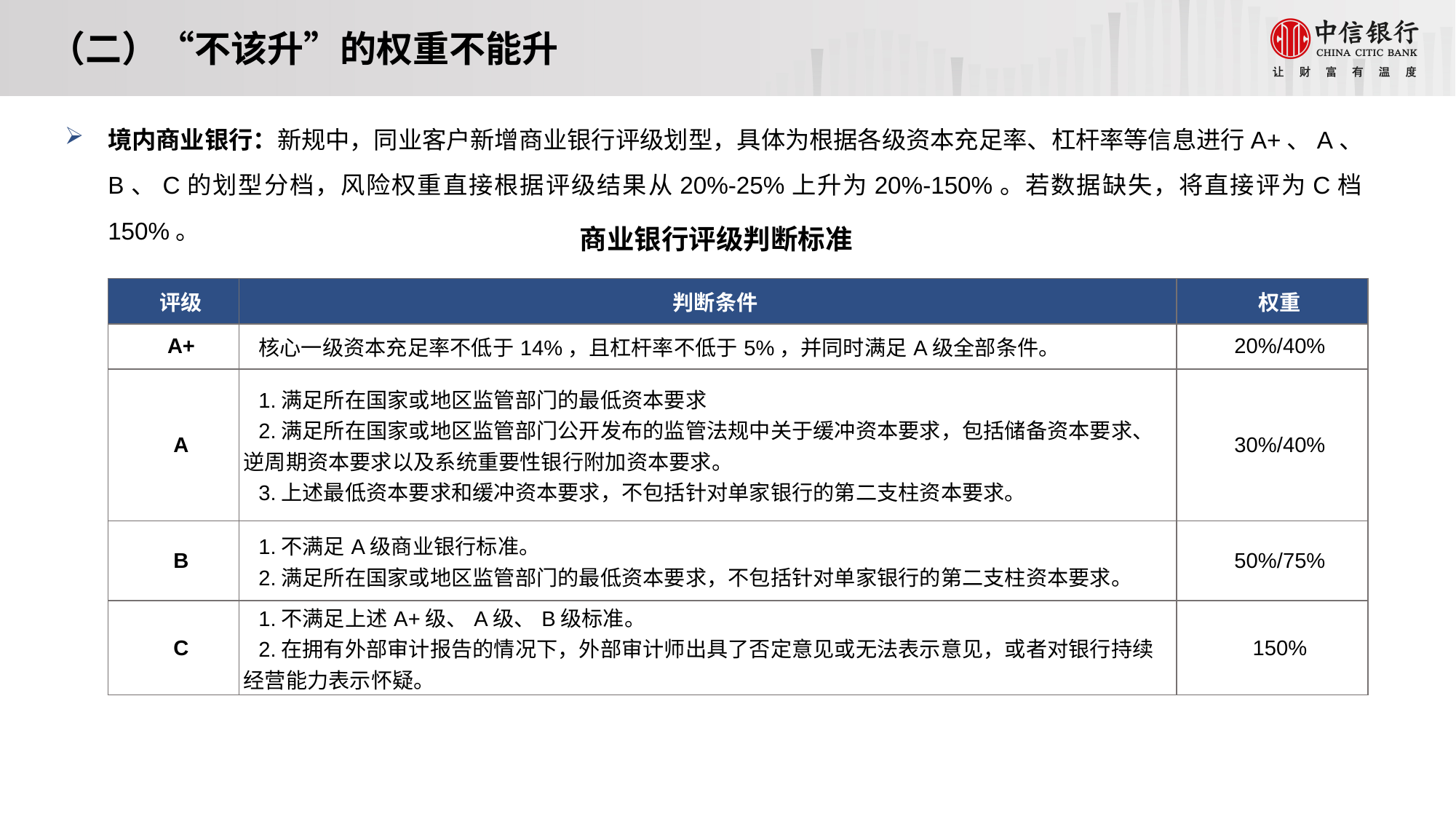

（二）“不该升”的权重不能升
境内商业银行：新规中，同业客户新增商业银行评级划型，具体为根据各级资本充足率、杠杆率等信息进行A+、A、B、C的划型分档，风险权重直接根据评级结果从20%-25%上升为20%-150%。若数据缺失，将直接评为C档150%。
商业银行评级判断标准
| 评级 | 判断条件 | 权重 |
| --- | --- | --- |
| A+ | 核心一级资本充足率不低于14%，且杠杆率不低于5%，并同时满足A级全部条件。 | 20%/40% |
| A | 1.满足所在国家或地区监管部门的最低资本要求 2.满足所在国家或地区监管部门公开发布的监管法规中关于缓冲资本要求，包括储备资本要求、逆周期资本要求以及系统重要性银行附加资本要求。 3.上述最低资本要求和缓冲资本要求，不包括针对单家银行的第二支柱资本要求。 | 30%/40% |
| B | 1.不满足A级商业银行标准。 2.满足所在国家或地区监管部门的最低资本要求，不包括针对单家银行的第二支柱资本要求。 | 50%/75% |
| C | 1.不满足上述A+级、A级、B级标准。 2.在拥有外部审计报告的情况下，外部审计师出具了否定意见或无法表示意见，或者对银行持续经营能力表示怀疑。 | 150% |
24